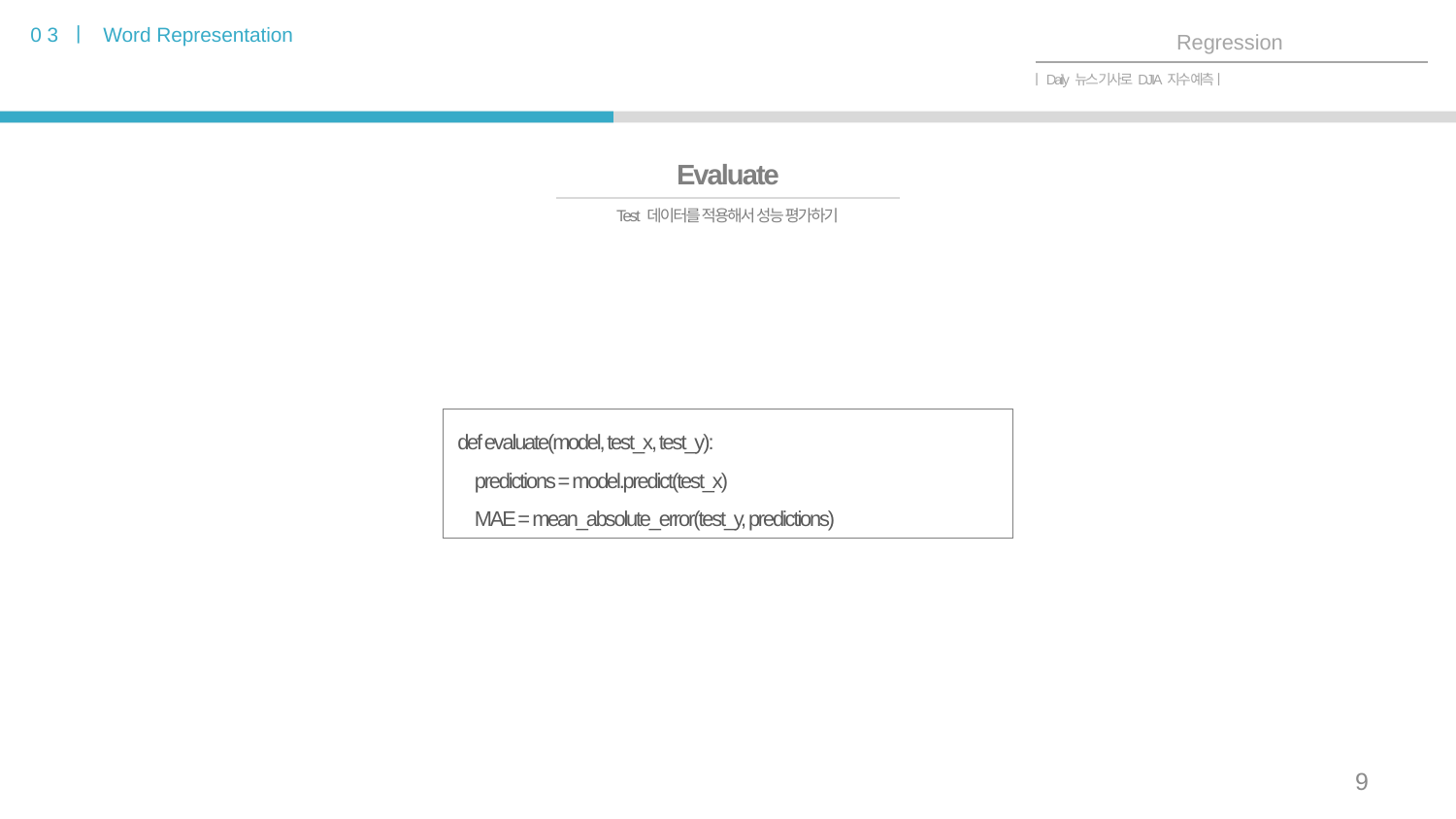

0 3 ㅣ  Word Representation
Regression
ㅣDaily 뉴스 기사로 DJIA 지수 예측ㅣ

Evaluate
Test 데이터를 적용해서 성능 평가하기
def evaluate(model, test_x, test_y):
    predictions = model.predict(test_x)
    MAE = mean_absolute_error(test_y, predictions)
9